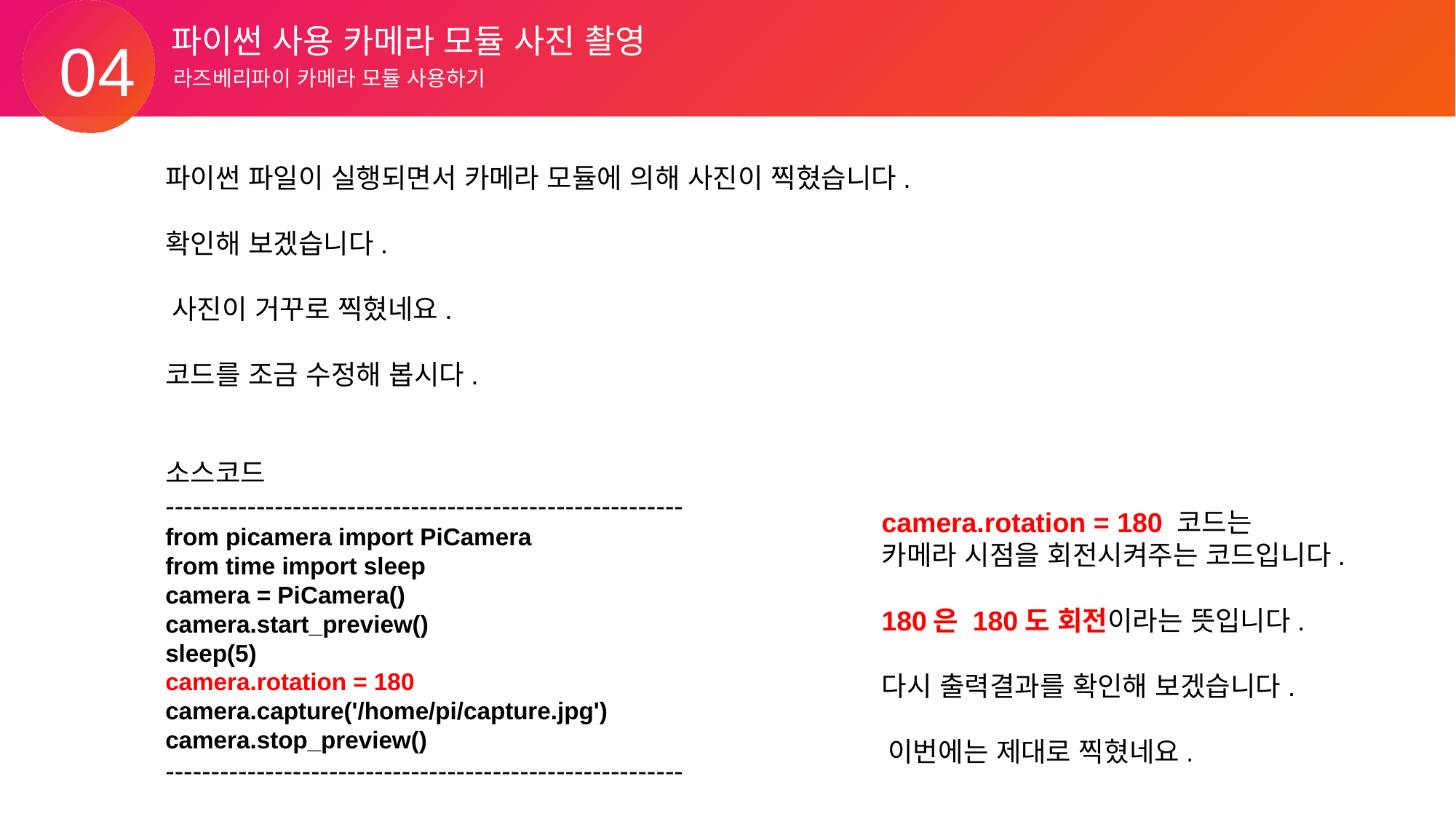

파이썬 사용 카메라 모듈 사진 촬영
04
라즈베리파이 카메라 모듈 사용하기
파이썬 파일이 실행되면서 카메라 모듈에 의해 사진이 찍혔습니다.

확인해 보겠습니다.

​사진이 거꾸로 찍혔네요.

코드를 조금 수정해 봅시다.

소스코드
---------------------------------------------------------
from picamera import PiCamera
from time import sleep
camera = PiCamera()
camera.start_preview()
sleep(5)
camera.rotation = 180
camera.capture('/home/pi/capture.jpg')
camera.stop_preview()
---------------------------------------------------------
camera.rotation = 180 코드는
카메라 시점을 회전시켜주는 코드입니다.

180은 180도 회전이라는 뜻입니다.

다시 출력결과를 확인해 보겠습니다.

​이번에는 제대로 찍혔네요.